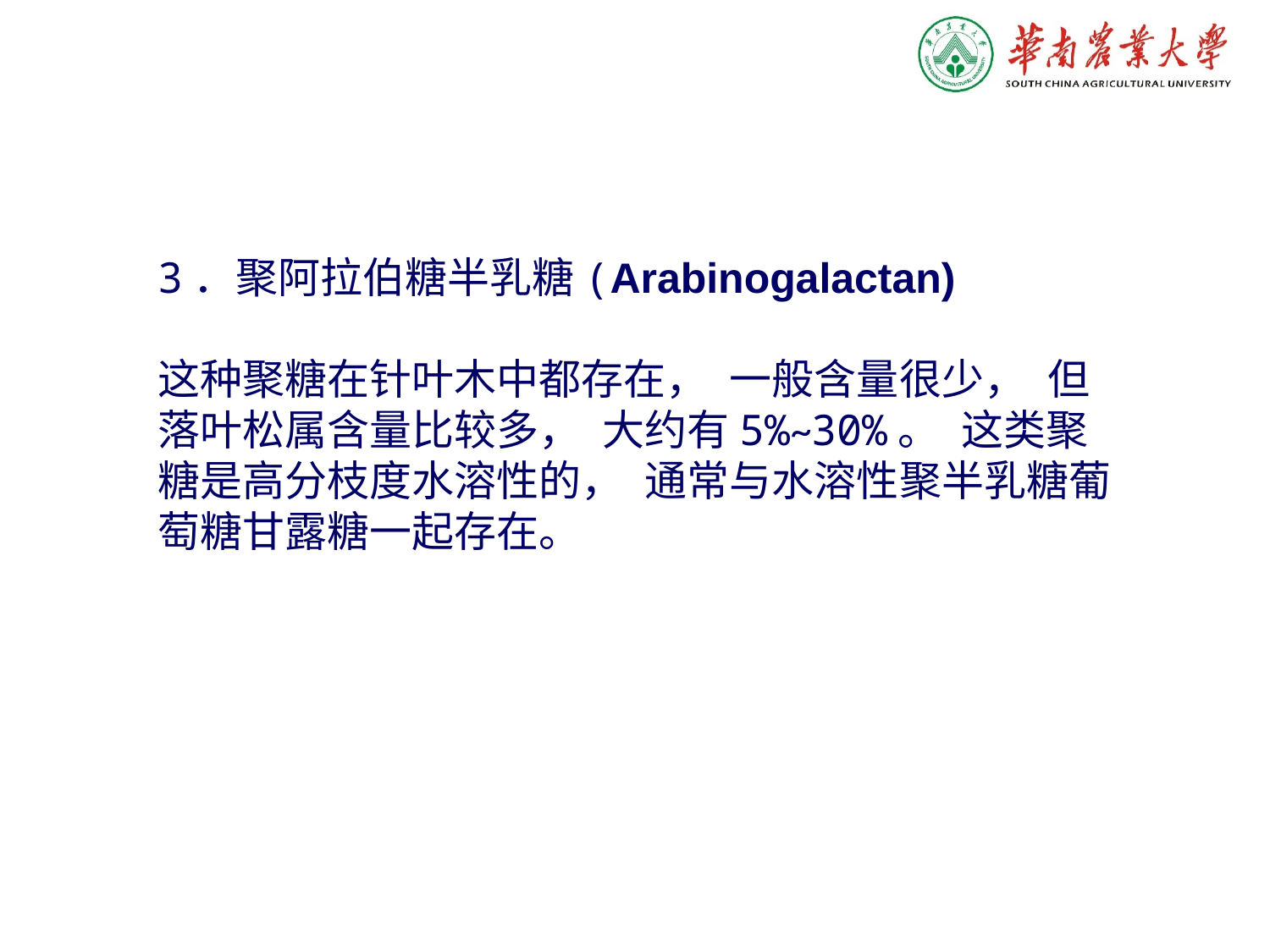

3．聚阿拉伯糖半乳糖(Arabinogalactan)
这种聚糖在针叶木中都存在， 一般含量很少， 但落叶松属含量比较多， 大约有5%~30%。 这类聚糖是高分枝度水溶性的， 通常与水溶性聚半乳糖葡萄糖甘露糖一起存在。